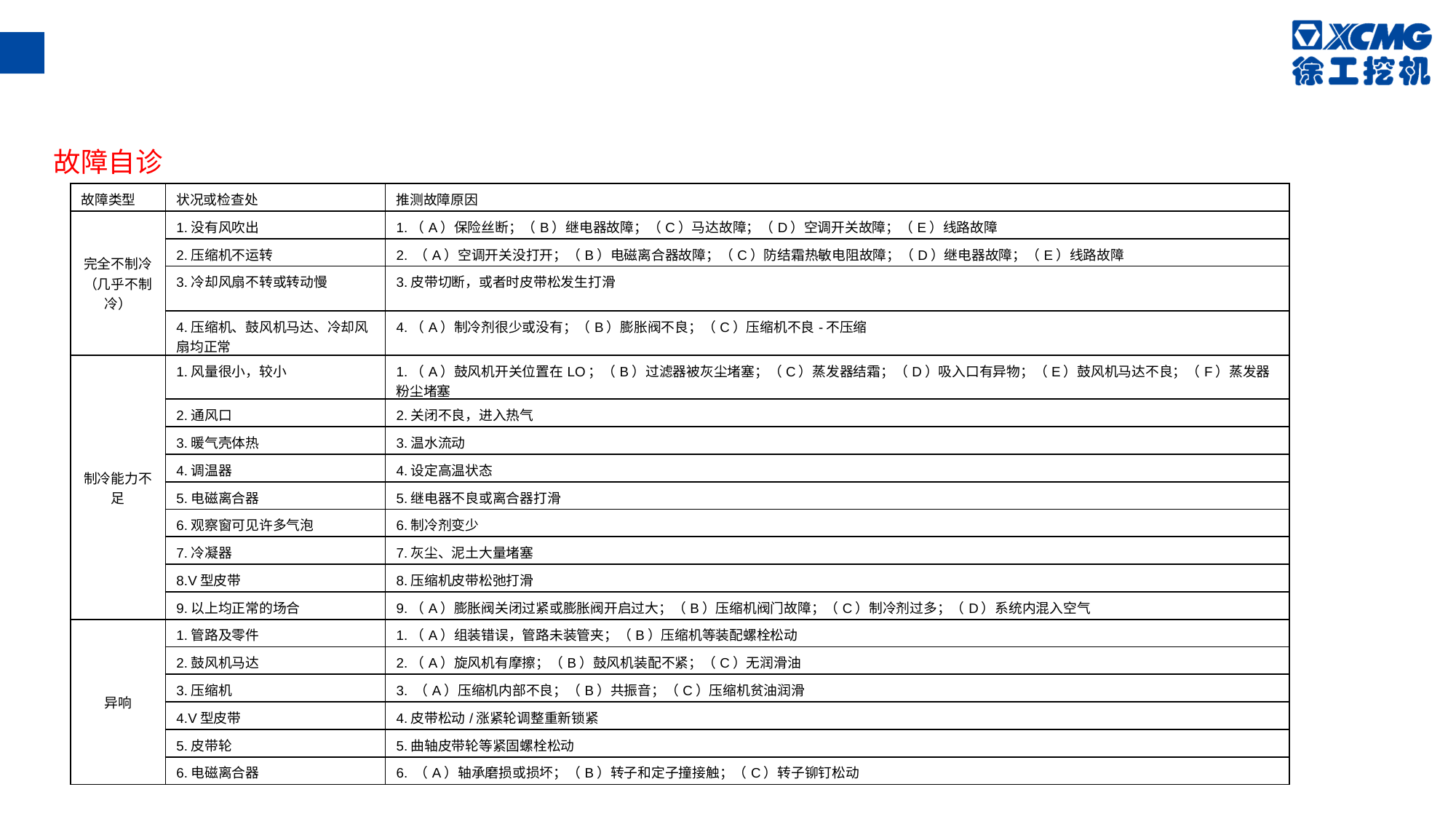

故障自诊
| 故障类型 | 状况或检查处 | 推测故障原因 |
| --- | --- | --- |
| 完全不制冷（几乎不制冷） | 1.没有风吹出 | 1.（A）保险丝断；（B）继电器故障；（C）马达故障；（D）空调开关故障；（E）线路故障 |
|  | 2.压缩机不运转 | 2. （A）空调开关没打开；（B）电磁离合器故障；（C）防结霜热敏电阻故障；（D）继电器故障；（E）线路故障 |
|  | 3.冷却风扇不转或转动慢 | 3.皮带切断，或者时皮带松发生打滑 |
|  | 4.压缩机、鼓风机马达、冷却风扇均正常 | 4.（A）制冷剂很少或没有；（B）膨胀阀不良；（C）压缩机不良-不压缩 |
| 制冷能力不足 | 1.风量很小，较小 | 1.（A）鼓风机开关位置在LO；（B）过滤器被灰尘堵塞；（C）蒸发器结霜；（D）吸入口有异物；（E）鼓风机马达不良；（F）蒸发器粉尘堵塞 |
|  | 2.通风口 | 2.关闭不良，进入热气 |
|  | 3.暖气壳体热 | 3.温水流动 |
|  | 4.调温器 | 4.设定高温状态 |
|  | 5.电磁离合器 | 5.继电器不良或离合器打滑 |
|  | 6.观察窗可见许多气泡 | 6.制冷剂变少 |
|  | 7.冷凝器 | 7.灰尘、泥土大量堵塞 |
|  | 8.V型皮带 | 8.压缩机皮带松弛打滑 |
|  | 9.以上均正常的场合 | 9.（A）膨胀阀关闭过紧或膨胀阀开启过大；（B）压缩机阀门故障；（C）制冷剂过多；（D）系统内混入空气 |
| 异响 | 1.管路及零件 | 1.（A）组装错误，管路未装管夹；（B）压缩机等装配螺栓松动 |
|  | 2.鼓风机马达 | 2.（A）旋风机有摩擦；（B）鼓风机装配不紧；（C）无润滑油 |
|  | 3.压缩机 | 3. （A）压缩机内部不良；（B）共振音；（C）压缩机贫油润滑 |
|  | 4.V型皮带 | 4.皮带松动/涨紧轮调整重新锁紧 |
|  | 5.皮带轮 | 5.曲轴皮带轮等紧固螺栓松动 |
|  | 6.电磁离合器 | 6. （A）轴承磨损或损坏；（B）转子和定子撞接触；（C）转子铆钉松动 |